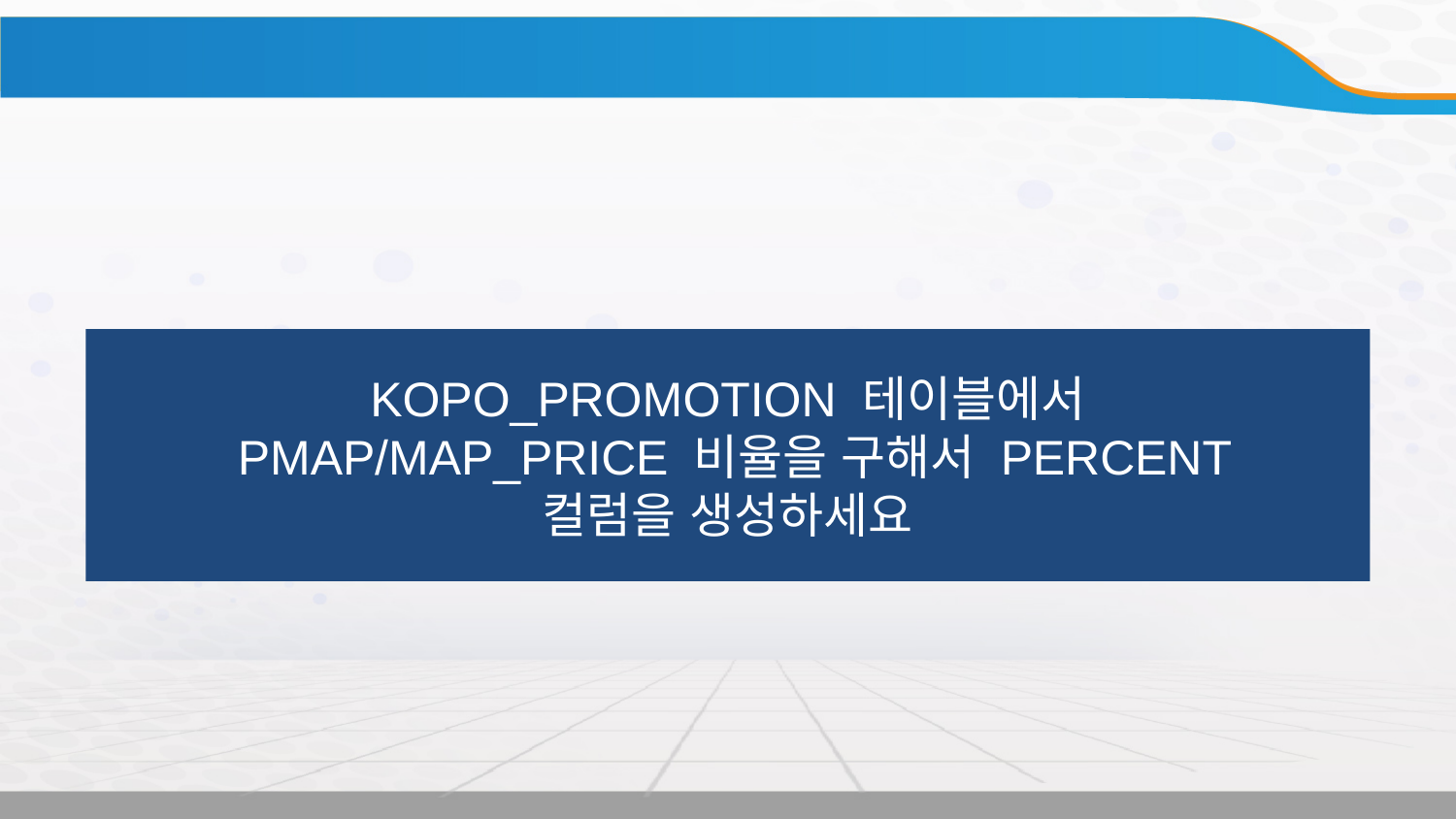

KOPO_PROMOTION 테이블에서
 PMAP/MAP_PRICE 비율을 구해서 PERCENT
컬럼을 생성하세요